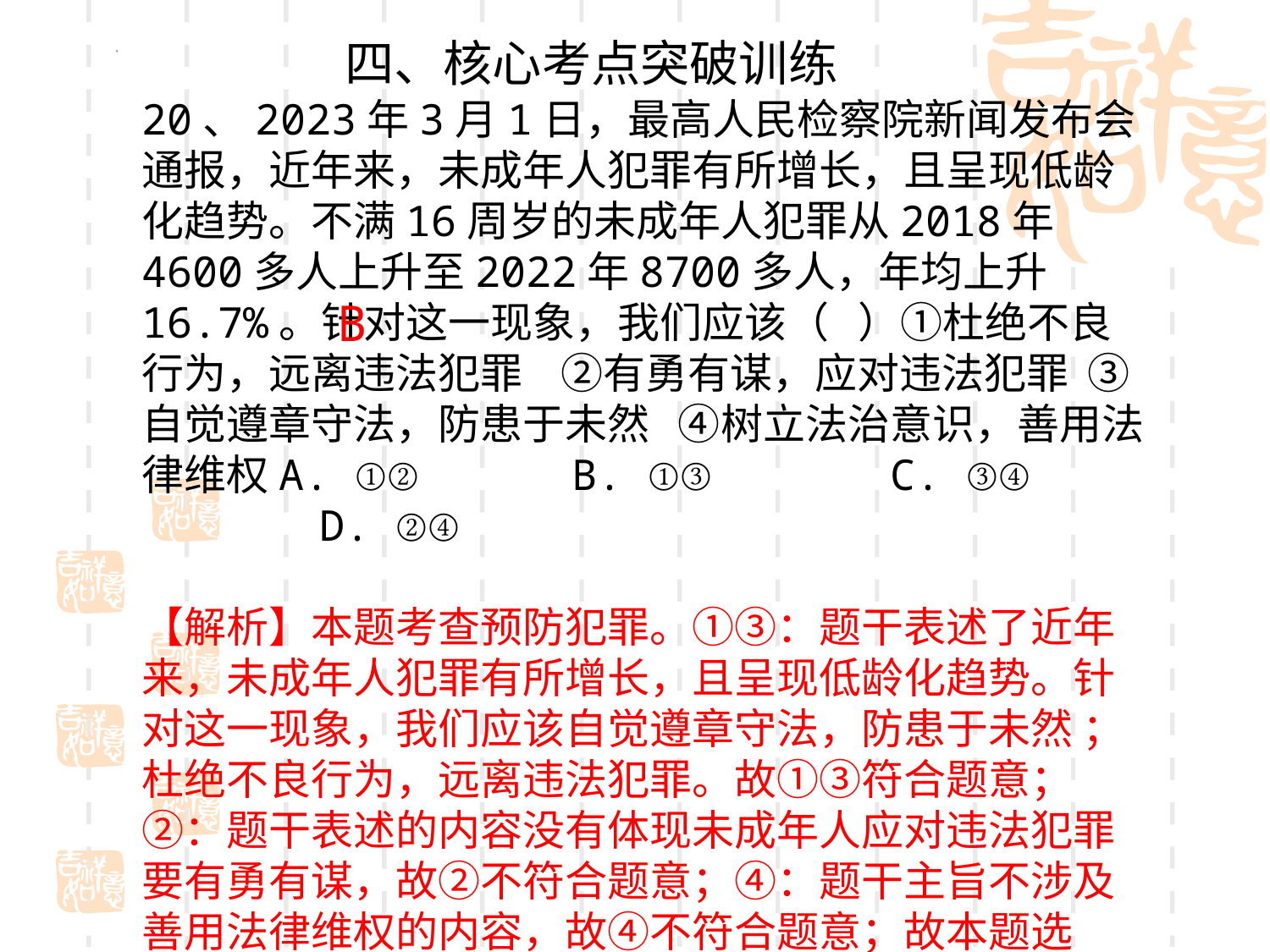

四、核心考点突破训练
20、2023年3月1日，最高人民检察院新闻发布会通报，近年来，未成年人犯罪有所增长，且呈现低龄化趋势。不满16周岁的未成年人犯罪从2018年4600多人上升至2022年8700多人，年均上升16.7%。针对这一现象，我们应该（   ）①杜绝不良行为，远离违法犯罪    ②有勇有谋，应对违法犯罪  ③自觉遵章守法，防患于未然   ④树立法治意识，善用法律维权A. ①②      B. ①③       C. ③④	  D. ②④

【解析】本题考查预防犯罪。①③：题干表述了近年来，未成年人犯罪有所增长，且呈现低龄化趋势。针对这一现象，我们应该自觉遵章守法，防患于未然 ；杜绝不良行为，远离违法犯罪。故①③符合题意；②：题干表述的内容没有体现未成年人应对违法犯罪要有勇有谋，故②不符合题意；④：题干主旨不涉及善用法律维权的内容，故④不符合题意；故本题选B。
B